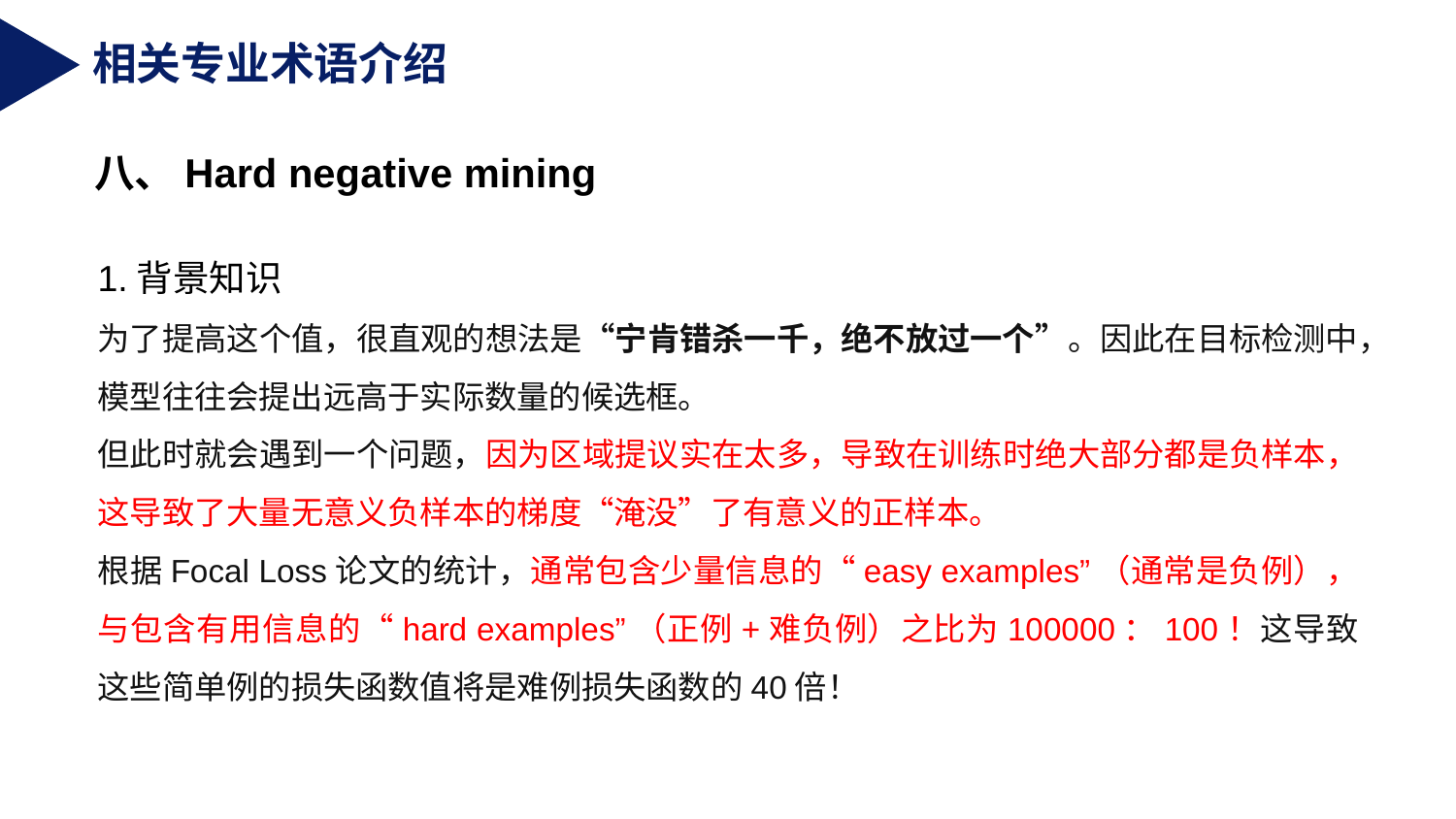

相关专业术语介绍
八、Hard negative mining
1.背景知识
为了提高这个值，很直观的想法是“宁肯错杀一千，绝不放过一个”。因此在目标检测中，模型往往会提出远高于实际数量的候选框。
但此时就会遇到一个问题，因为区域提议实在太多，导致在训练时绝大部分都是负样本，这导致了大量无意义负样本的梯度“淹没”了有意义的正样本。
根据Focal Loss论文的统计，通常包含少量信息的“easy examples”（通常是负例），与包含有用信息的“hard examples”（正例+难负例）之比为100000：100！这导致这些简单例的损失函数值将是难例损失函数的40倍！